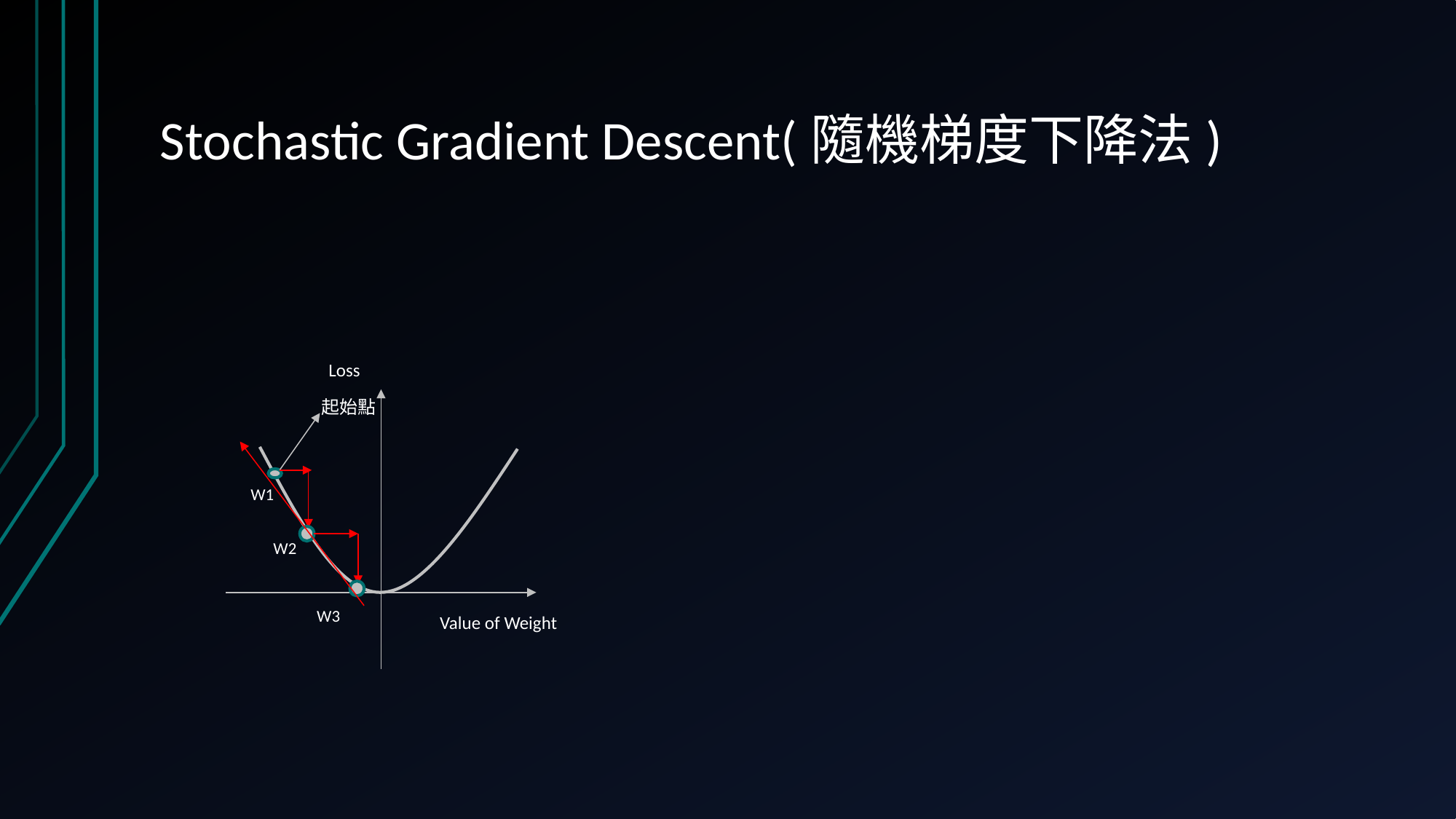

# Stochastic Gradient Descent(隨機梯度下降法)

Loss
起始點

W1

W2

W3
Value of Weight